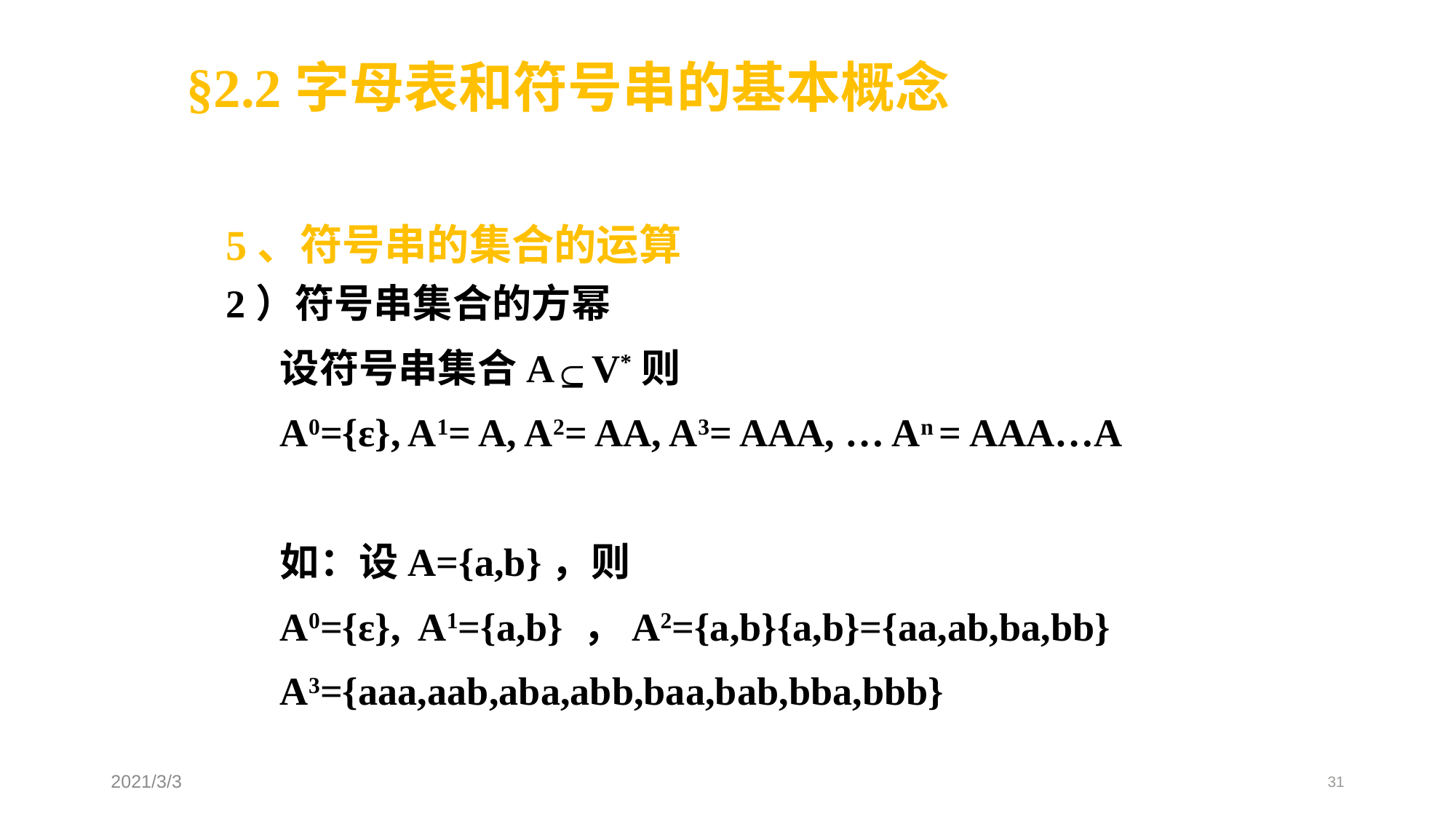

§2.2字母表和符号串的基本概念
5、符号串的集合的运算
2）符号串集合的方幂
设符号串集合A _ V*则
A0={ε}, A1= A, A2= AA, A3= AAA, … An = AAA…A

如：设A={a,b}，则
A0={ε},  A1={a,b} ，A2={a,b}{a,b}={aa,ab,ba,bb}
A3={aaa,aab,aba,abb,baa,bab,bba,bbb}
∩
2021/3/3
31